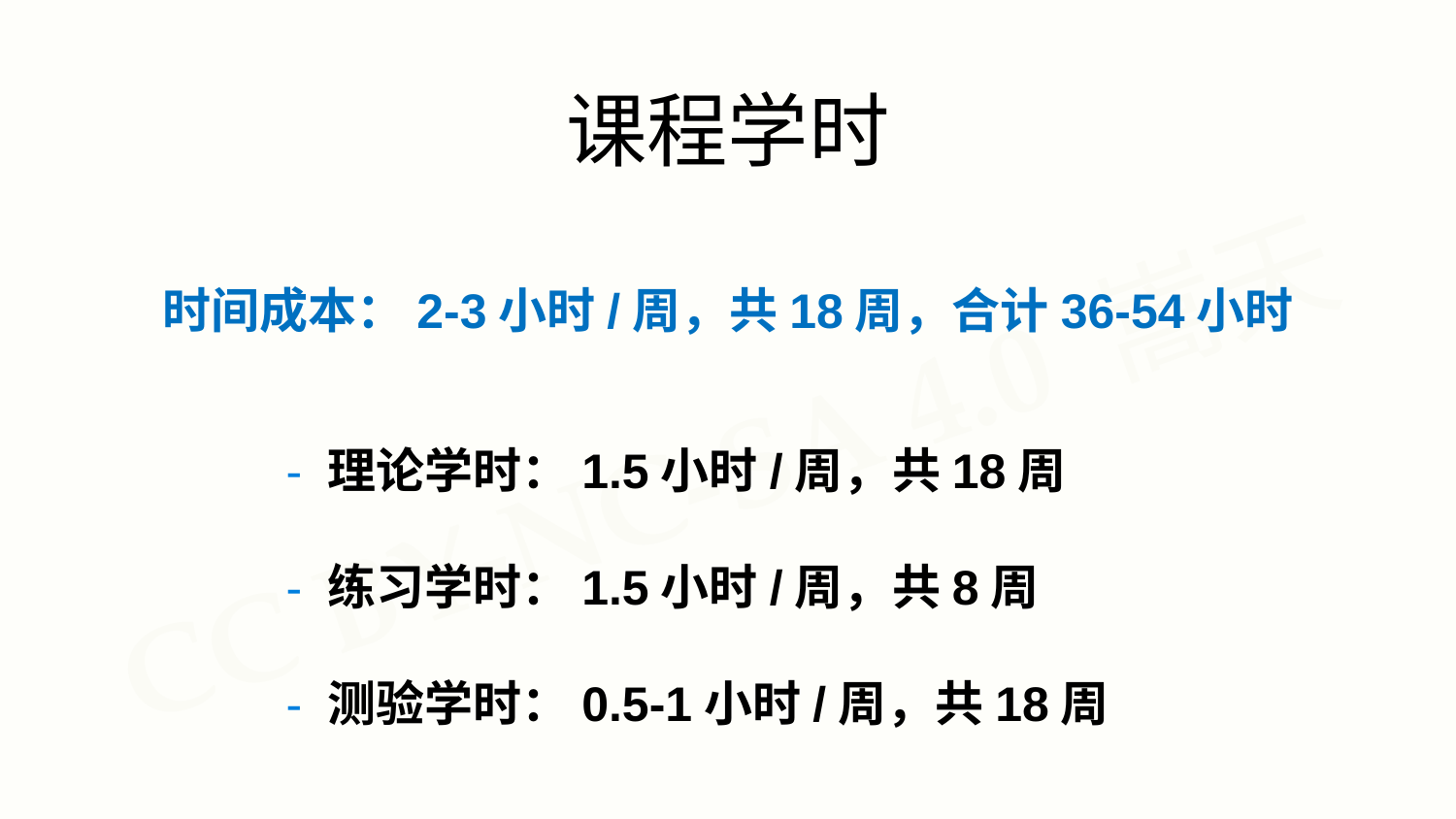

课程学时
时间成本：2-3小时/周，共18周，合计36-54小时
                    - 理论学时：1.5小时/周，共18周
                    - 练习学时：1.5小时/周，共8周
                    - 测验学时：0.5-1小时/周，共18周